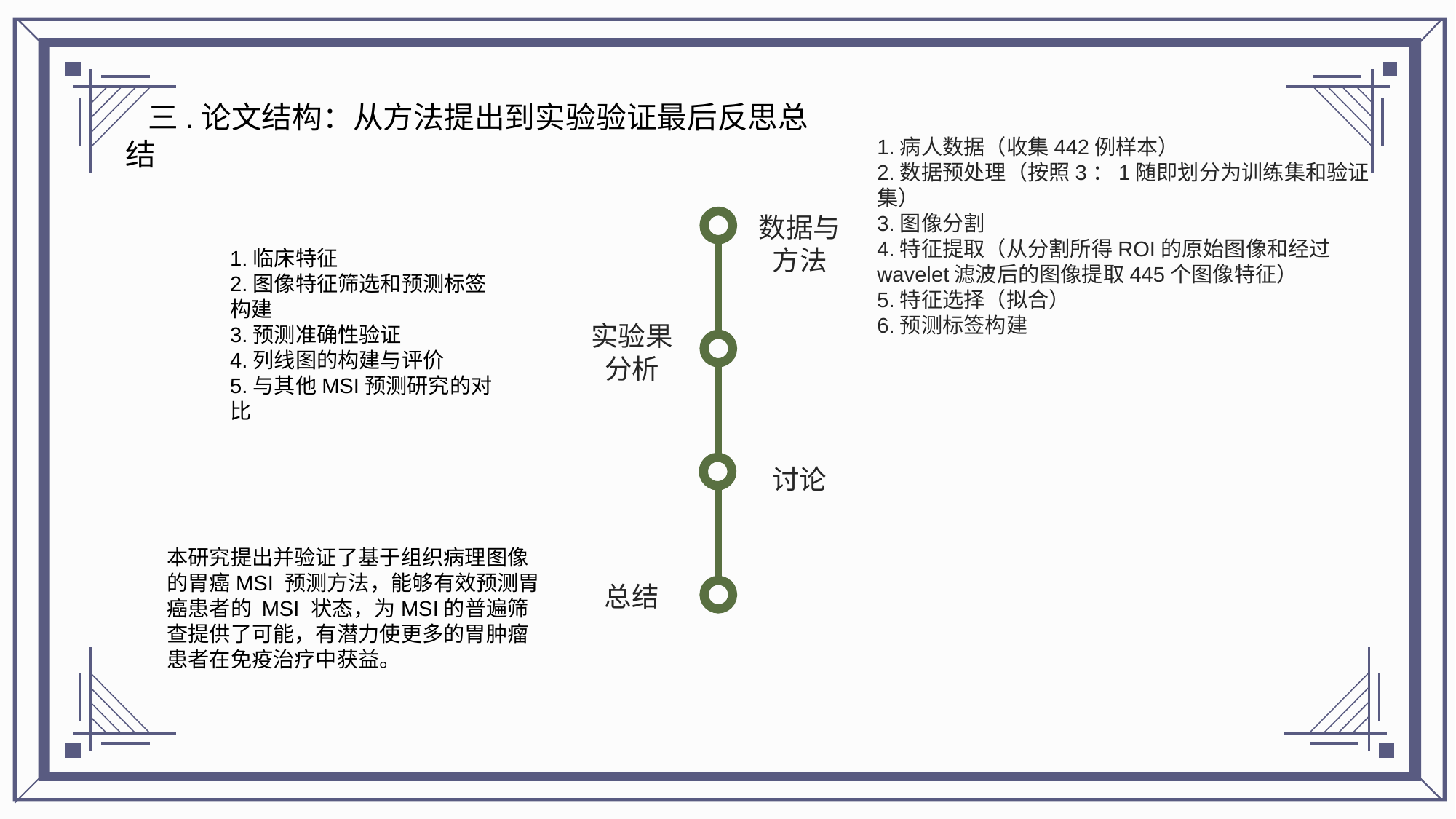

三.论文结构：从方法提出到实验验证最后反思总结
1.病人数据（收集442例样本）
2.数据预处理（按照3：1随即划分为训练集和验证集）
3.图像分割
4.特征提取（从分割所得ROI的原始图像和经过wavelet滤波后的图像提取445个图像特征）
5.特征选择（拟合）
6.预测标签构建

数据与方法

1.临床特征
2.图像特征筛选和预测标签构建
3.预测准确性验证
4.列线图的构建与评价
5.与其他MSI预测研究的对比
实验果分析

讨论
本研究提出并验证了基于组织病理图像的胃癌MSI 预测方法，能够有效预测胃癌患者的 MSI 状态，为MSI的普遍筛查提供了可能，有潜力使更多的胃肿瘤患者在免疫治疗中获益。
总结